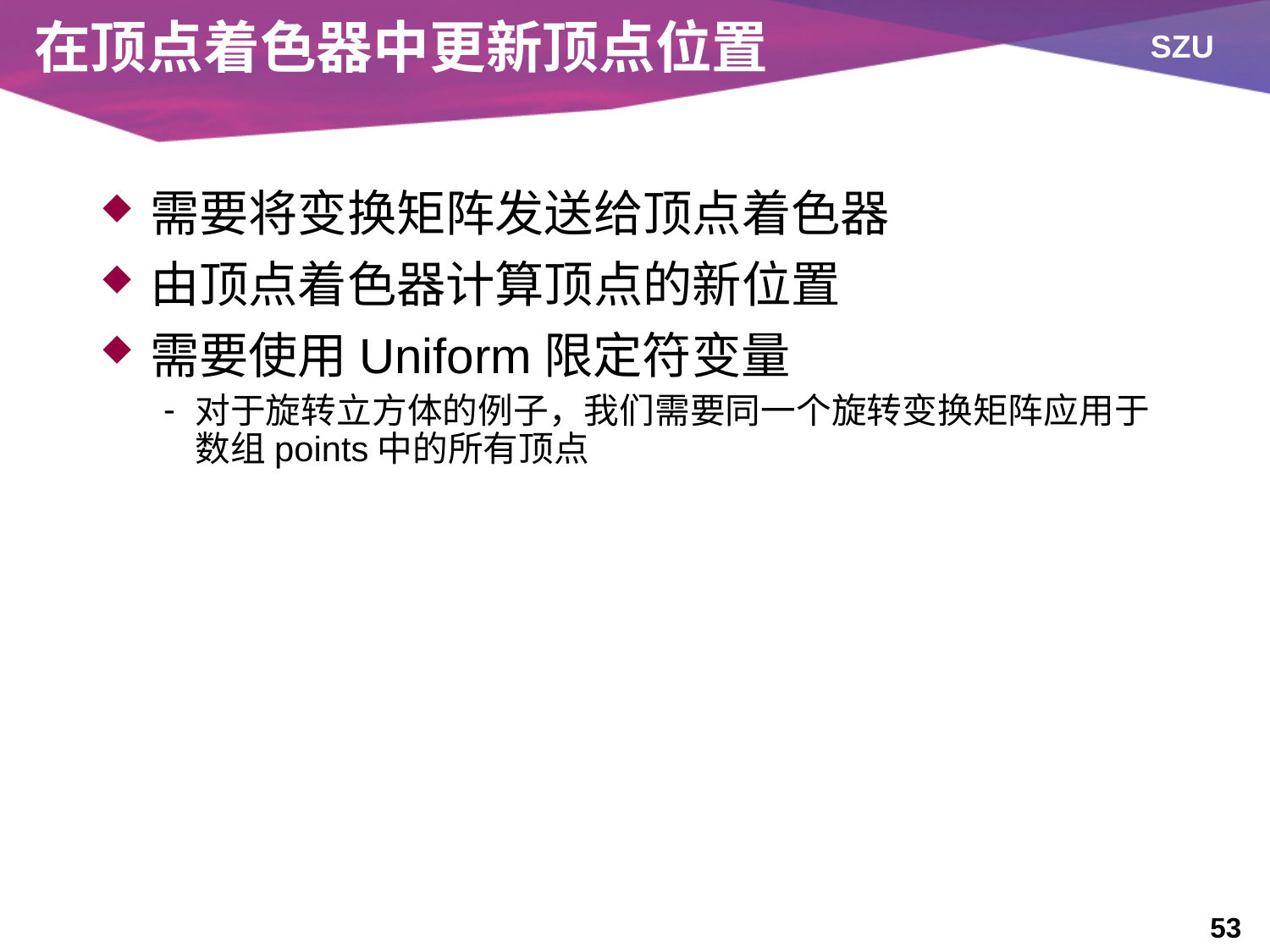

# 在顶点着色器中更新顶点位置
需要将变换矩阵发送给顶点着色器
由顶点着色器计算顶点的新位置
需要使用Uniform限定符变量
对于旋转立方体的例子，我们需要同一个旋转变换矩阵应用于数组points中的所有顶点
53